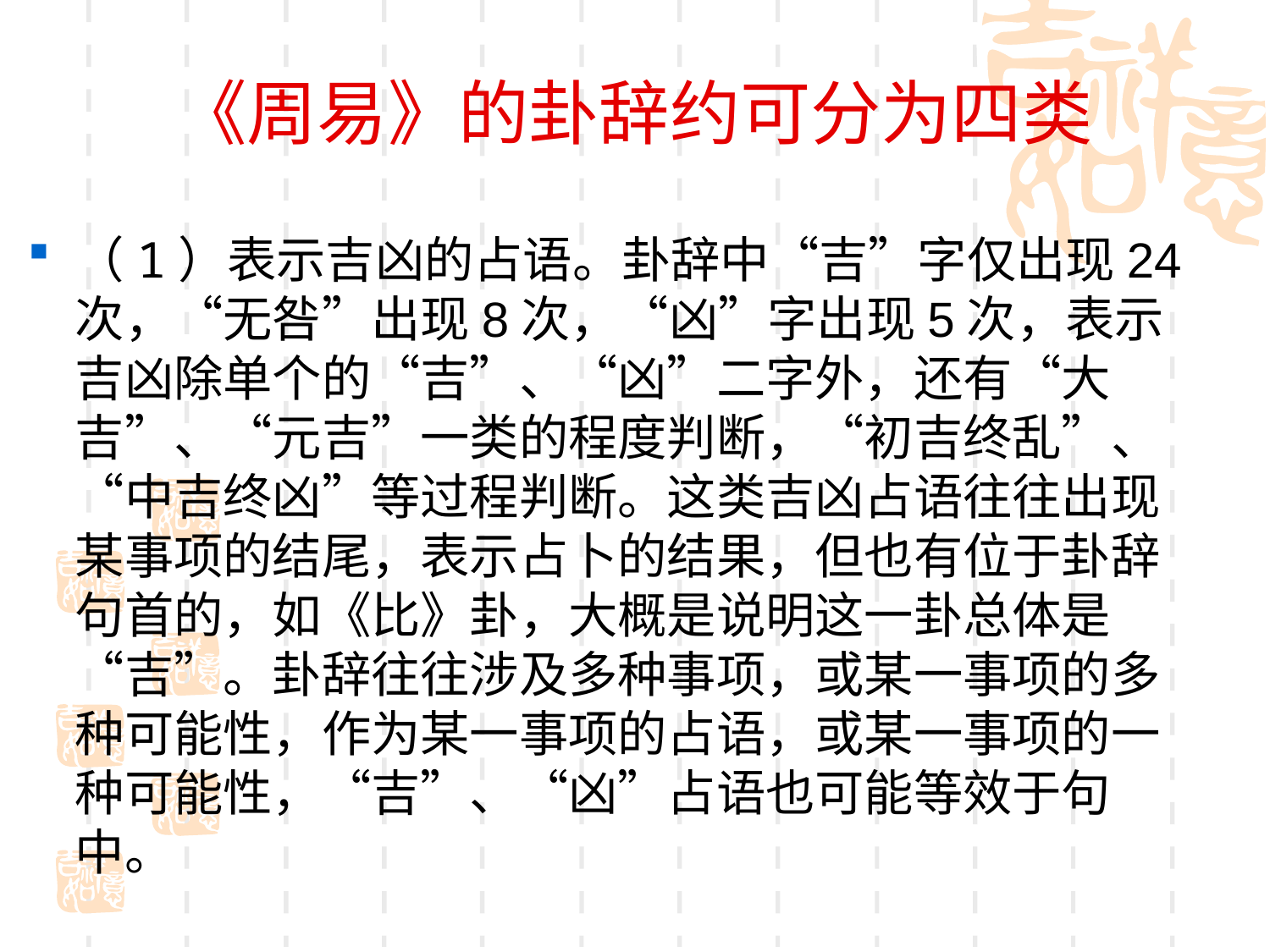

# 《周易》的卦辞约可分为四类
（1）表示吉凶的占语。卦辞中“吉”字仅出现24次，“无咎”出现8次，“凶”字出现5次，表示吉凶除单个的“吉”、“凶”二字外，还有“大吉”、“元吉”一类的程度判断，“初吉终乱”、“中吉终凶”等过程判断。这类吉凶占语往往出现某事项的结尾，表示占卜的结果，但也有位于卦辞句首的，如《比》卦，大概是说明这一卦总体是“吉”。卦辞往往涉及多种事项，或某一事项的多种可能性，作为某一事项的占语，或某一事项的一种可能性，“吉”、“凶”占语也可能等效于句中。